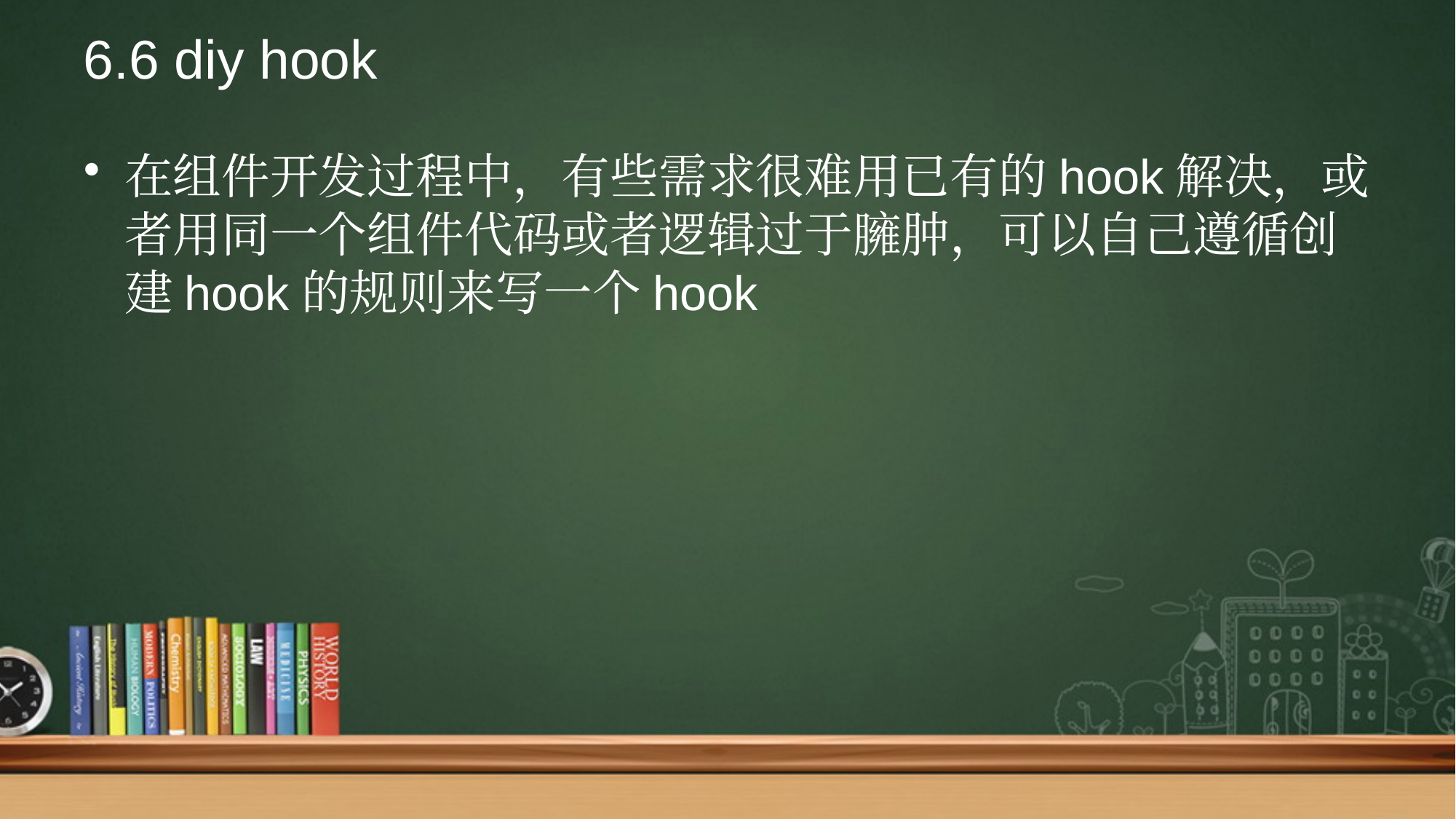

# 6.6 diy hook
在组件开发过程中，有些需求很难用已有的hook解决，或者用同一个组件代码或者逻辑过于臃肿，可以自己遵循创建hook的规则来写一个hook